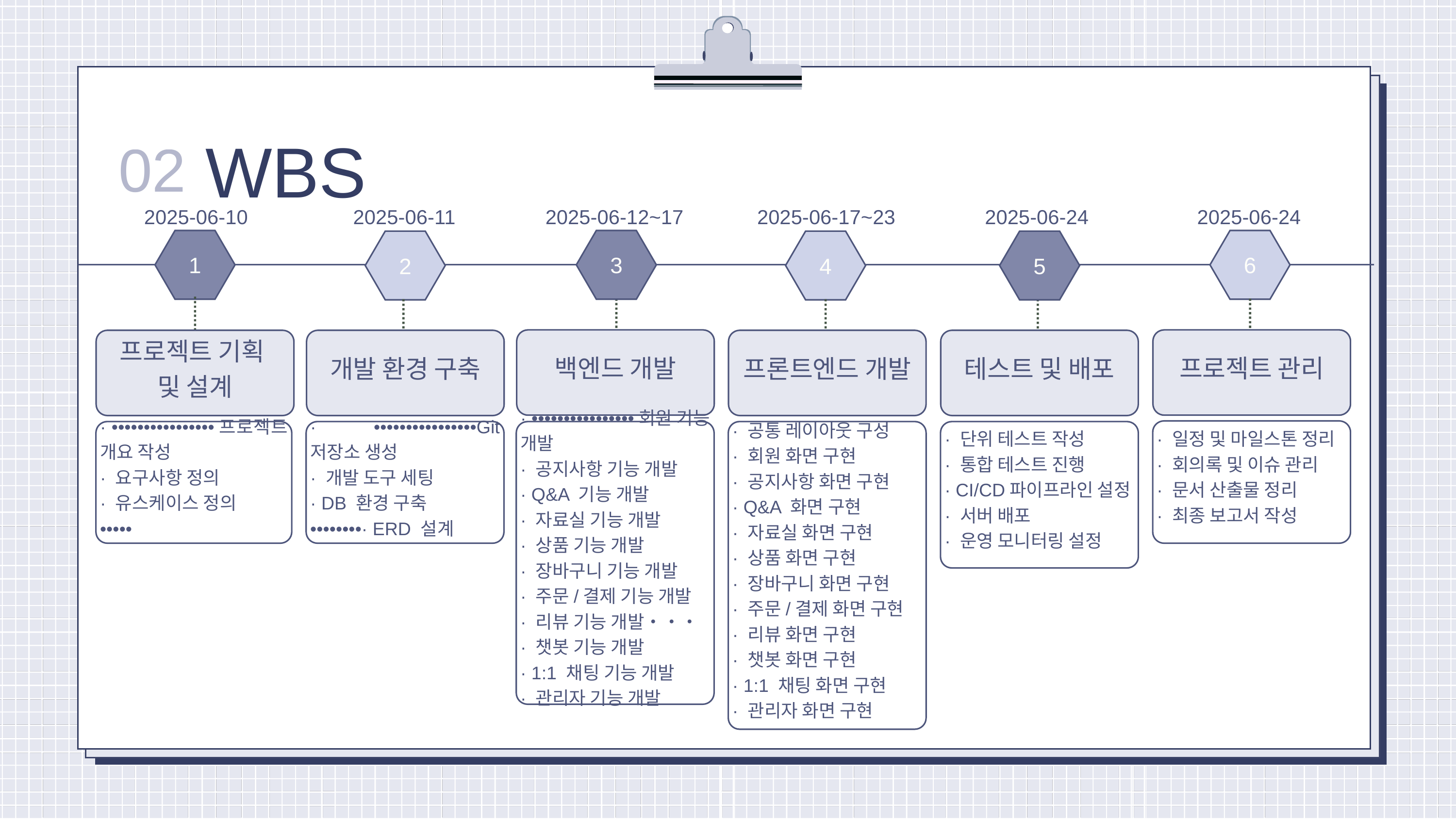

WBS
02
2025-06-10
2025-06-11
2025-06-12~17
2025-06-17~23
2025-06-24
2025-06-24

1

3

6

2

4

5

백엔드 개발

프로젝트 관리

프로젝트 기획
및 설계

개발 환경 구축

프론트엔드 개발

테스트 및 배포

· 일정 및 마일스톤 정리
· 회의록 및 이슈 관리
· 문서 산출물 정리
· 최종 보고서 작성

· ••••••••••••••••프로젝트 개요 작성
· 요구사항 정의
· 유스케이스 정의
•••••

· ••••••••••••••••Git 저장소 생성
· 개발 도구 세팅
· DB 환경 구축
••••••••· ERD 설계

· ••••••••••••••••회원 기능 개발
· 공지사항 기능 개발
· Q&A 기능 개발
· 자료실 기능 개발
· 상품 기능 개발
· 장바구니 기능 개발
· 주문/결제 기능 개발
· 리뷰 기능 개발•••
· 챗봇 기능 개발
· 1:1 채팅 기능 개발
· 관리자 기능 개발

· 공통 레이아웃 구성
· 회원 화면 구현
· 공지사항 화면 구현
· Q&A 화면 구현
· 자료실 화면 구현
· 상품 화면 구현
· 장바구니 화면 구현
· 주문/결제 화면 구현
· 리뷰 화면 구현
· 챗봇 화면 구현
· 1:1 채팅 화면 구현
· 관리자 화면 구현

· 단위 테스트 작성
· 통합 테스트 진행
· CI/CD파이프라인 설정
· 서버 배포
· 운영 모니터링 설정